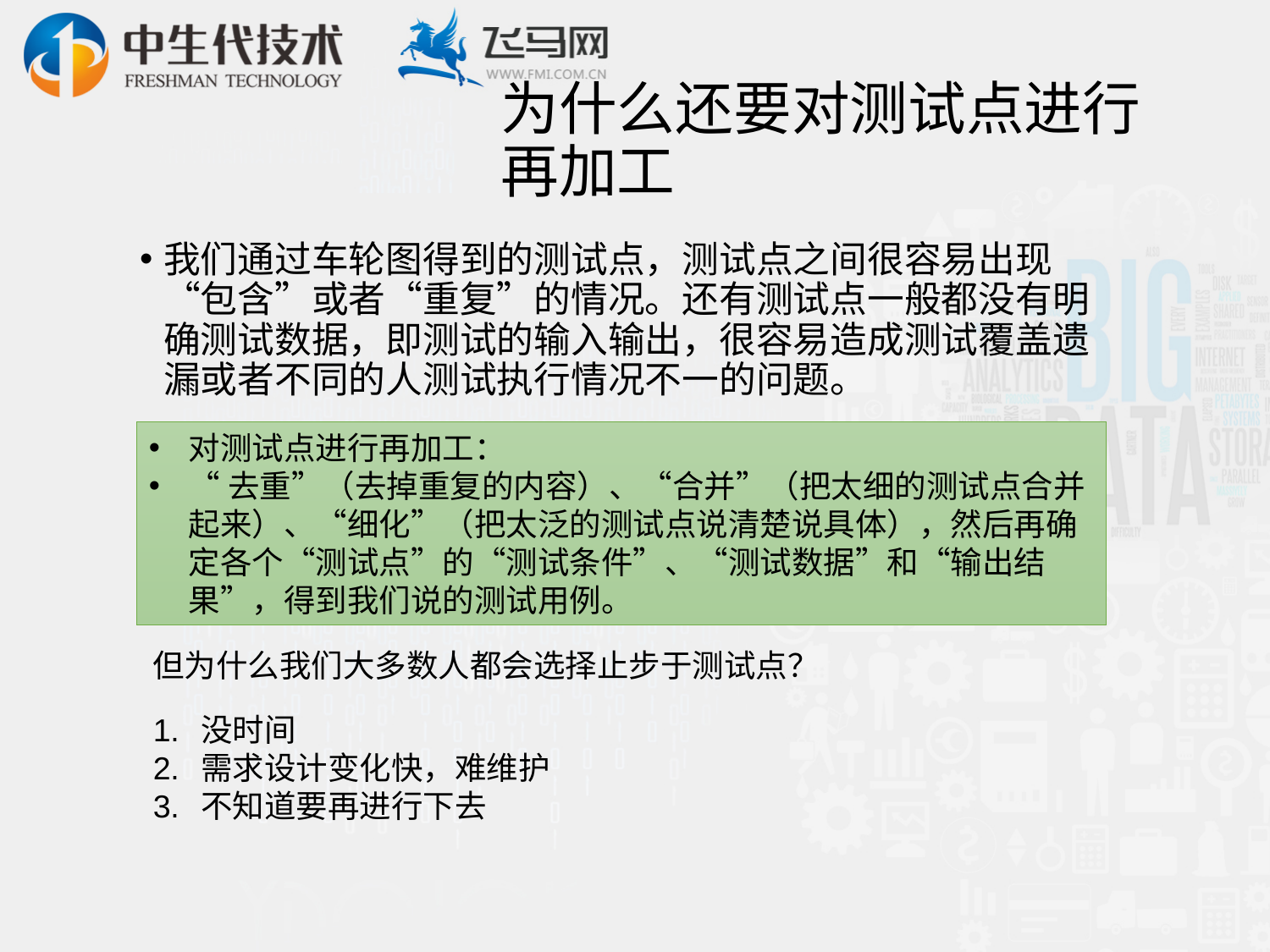

# 为什么还要对测试点进行再加工
我们通过车轮图得到的测试点，测试点之间很容易出现“包含”或者“重复”的情况。还有测试点一般都没有明确测试数据，即测试的输入输出，很容易造成测试覆盖遗漏或者不同的人测试执行情况不一的问题。
对测试点进行再加工：
“去重”（去掉重复的内容）、“合并”（把太细的测试点合并起来）、“细化”（把太泛的测试点说清楚说具体），然后再确定各个“测试点”的“测试条件”、“测试数据”和“输出结果”，得到我们说的测试用例。
但为什么我们大多数人都会选择止步于测试点？
没时间
需求设计变化快，难维护
不知道要再进行下去